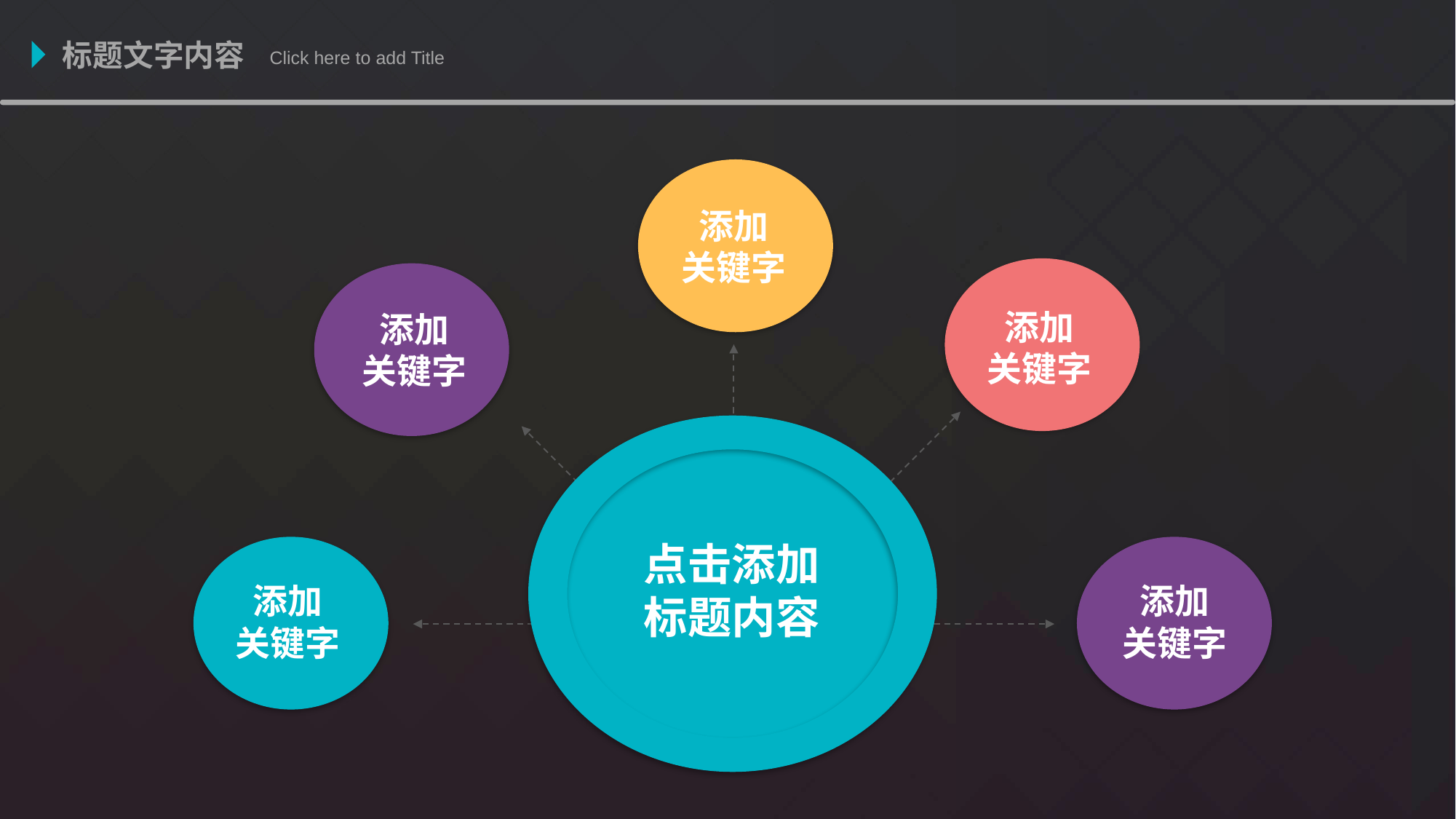

标题文字内容
  Click here to add Title

添加
关键字

添加
关键字
添加
关键字

点击添加
标题内容

添加
关键字
添加
关键字